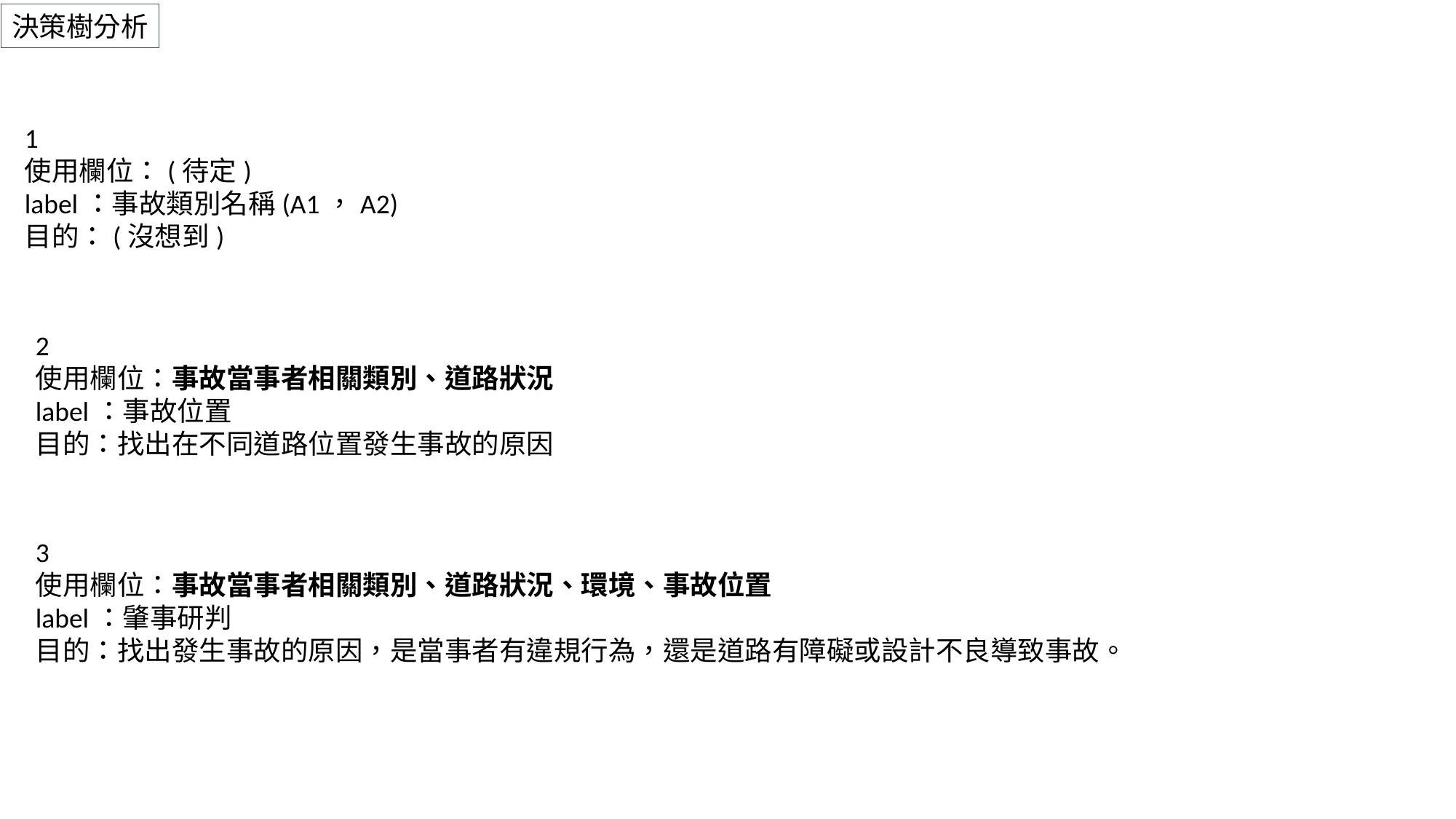

決策樹分析
1
使用欄位：(待定)
label：事故類別名稱(A1，A2)
目的：(沒想到)
2
使用欄位：事故當事者相關類別、道路狀況
label：事故位置
目的：找出在不同道路位置發生事故的原因
3
使用欄位：事故當事者相關類別、道路狀況、環境、事故位置
label：肇事研判
目的：找出發生事故的原因，是當事者有違規行為，還是道路有障礙或設計不良導致事故。